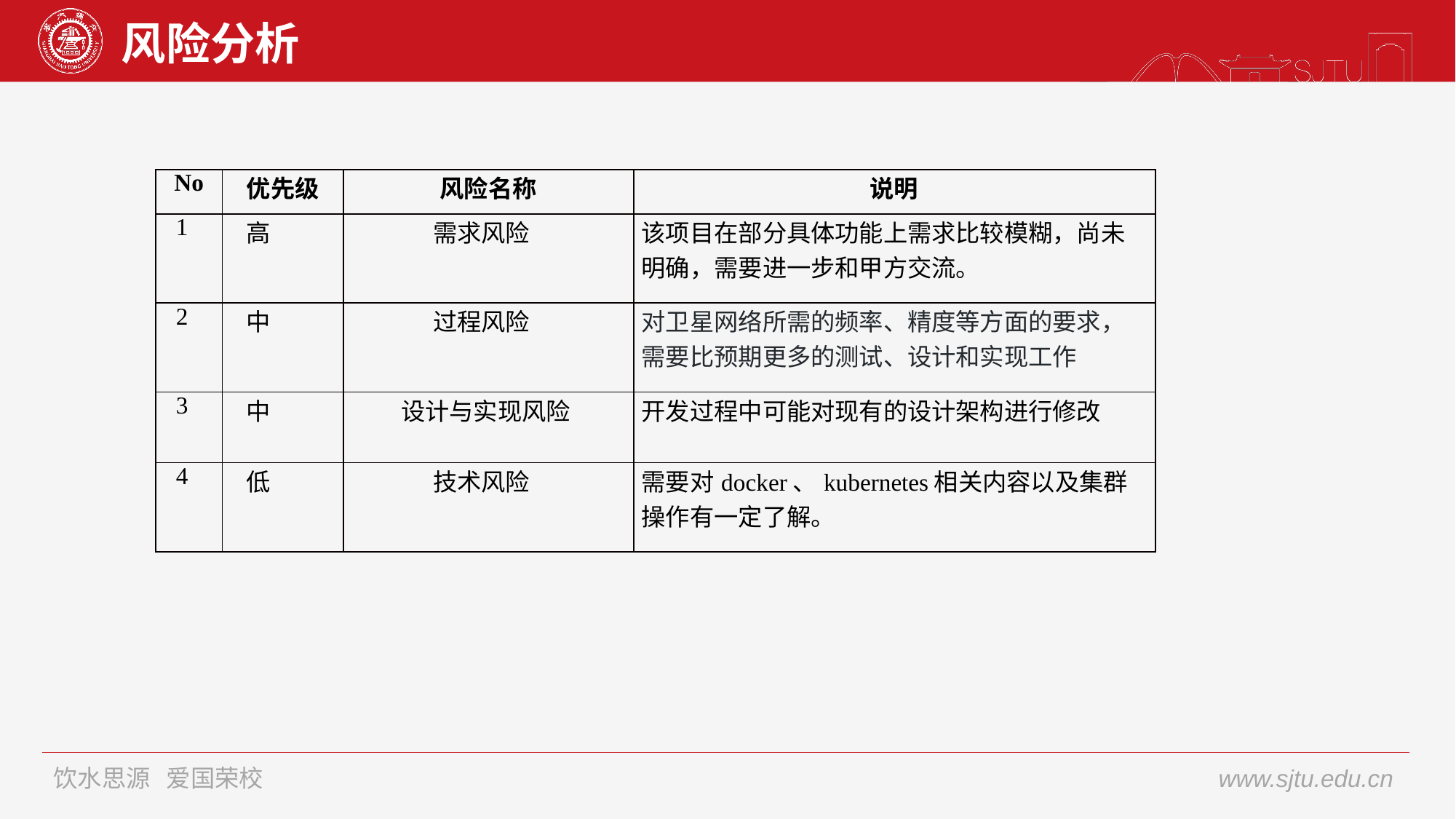

# 风险分析
| No | 优先级 | 风险名称 | 说明 |
| --- | --- | --- | --- |
| 1 | 高 | 需求风险 | 该项目在部分具体功能上需求比较模糊，尚未明确，需要进一步和甲方交流。 |
| 2 | 中 | 过程风险 | 对卫星网络所需的频率、精度等方面的要求，需要比预期更多的测试、设计和实现工作 |
| 3 | 中 | 设计与实现风险 | 开发过程中可能对现有的设计架构进行修改 |
| 4 | 低 | 技术风险 | 需要对docker、kubernetes相关内容以及集群操作有一定了解。 |